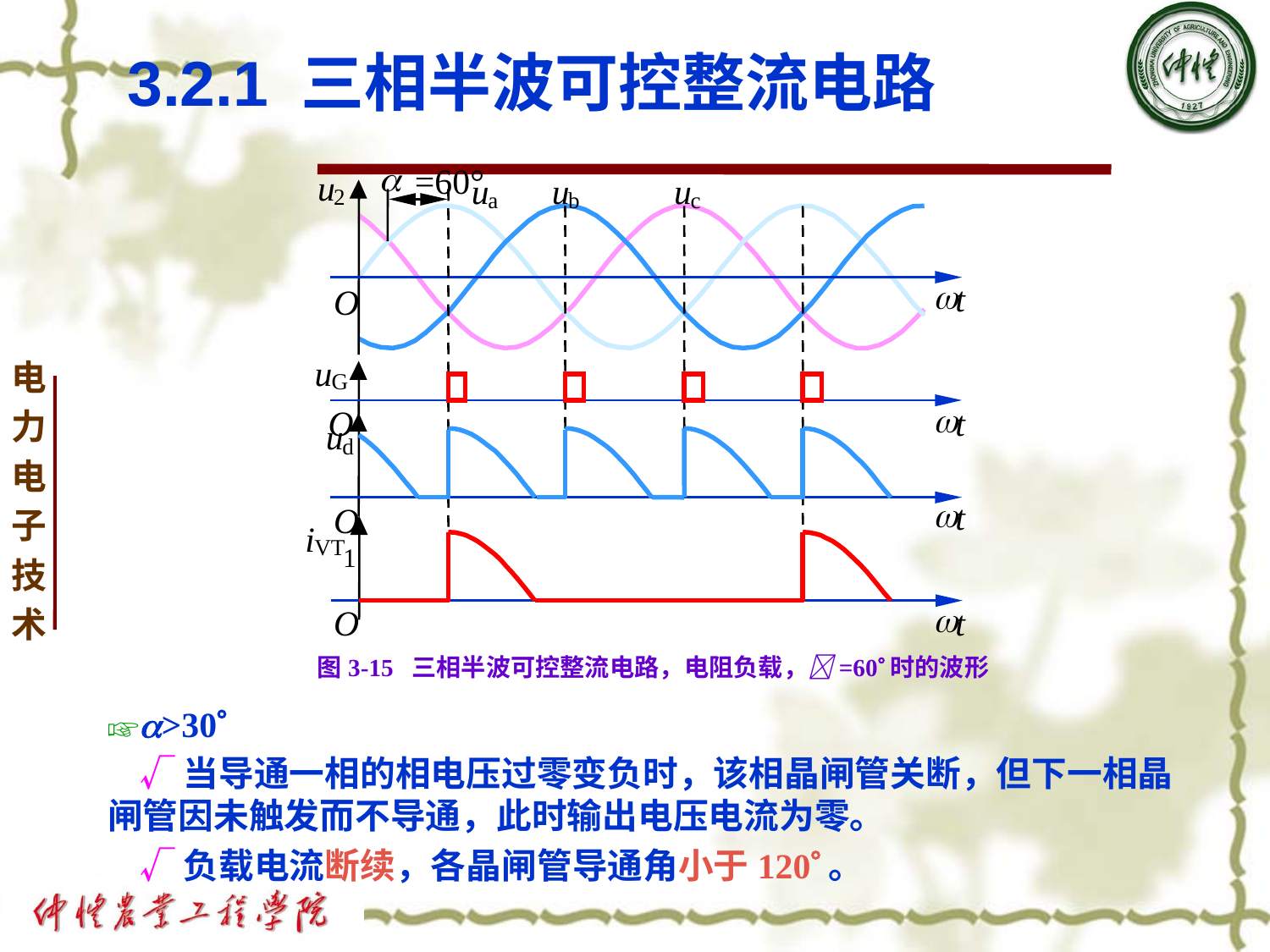

# 3.2.1 三相半波可控整流电路
α
=60°
u
u
u
u

2
a
b
c

ω
t

O

u

G

ω

O
t

u

d

ω

t

O

i

VT

1

ω
O
t

图3-15  三相半波可控整流电路，电阻负载，α=60°时的波形
☞α>30°
    √当导通一相的相电压过零变负时，该相晶闸管关断，但下一相晶闸管因未触发而不导通，此时输出电压电流为零。
    √负载电流断续，各晶闸管导通角小于120°。